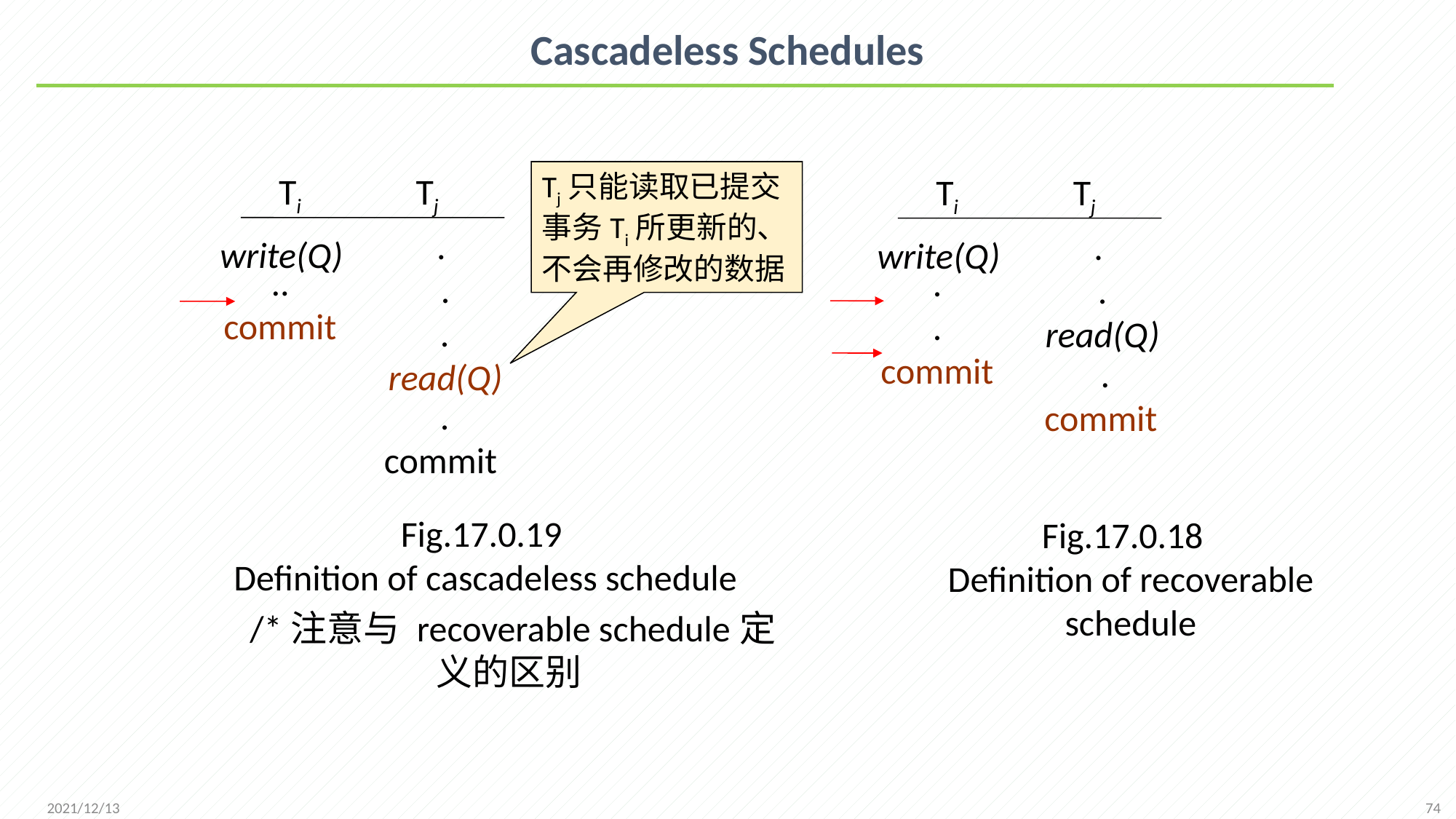

# Cascadeless Schedules
Tj只能读取已提交事务Ti所更新的、不会再修改的数据
Ti              Tj

.
.
.
read(Q)
write(Q)
..
commit
 .
commit
Ti              Tj

.
.
read(Q)
write(Q)
.
.
commit
 .
commit

Fig.17.0.19
Definition of cascadeless schedule
/*注意与 recoverable schedule定义的区别
Fig.17.0.18
Definition of recoverable schedule
74
2021/12/13